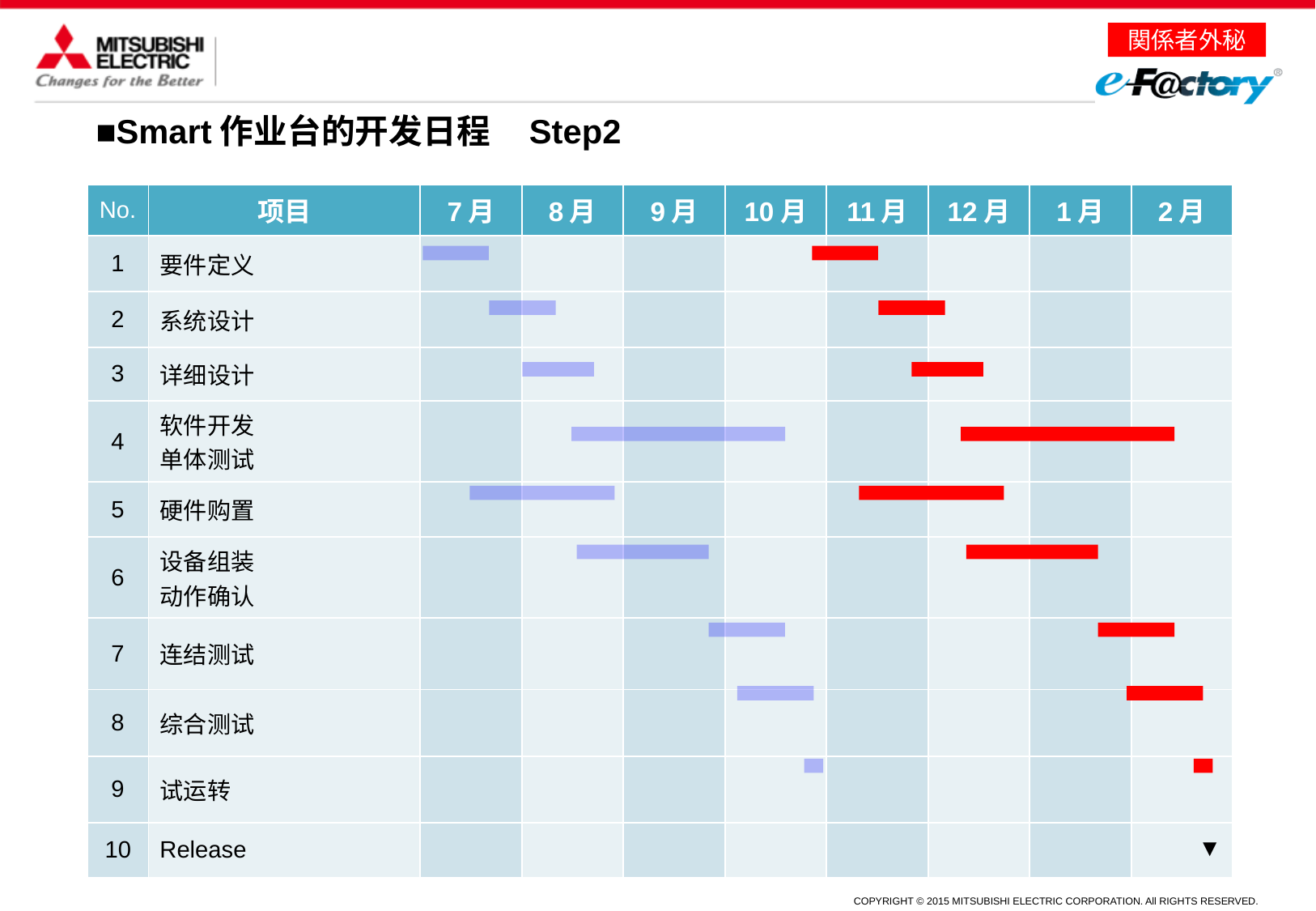

■Smart作业台的开发日程    Step2
| No. | 项目 | 7月 | 8月 | 9月 | 10月 | 11月 | 12月 | 1月 | 2月 |
| --- | --- | --- | --- | --- | --- | --- | --- | --- | --- |
| 1 | 要件定义 |  |  |  |  |  |  |  |  |
| 2 | 系统设计 |  |  |  |  |  |  |  |  |
| 3 | 详细设计 |  |  |  |  |  |  |  |  |
| 4 | 软件开发 单体测试 |  |  |  |  |  |  |  |  |
| 5 | 硬件购置 |  |  |  |  |  |  |  |  |
| 6 | 设备组装 动作确认 |  |  |  |  |  |  |  |  |
| 7 | 连结测试 |  |  |  |  |  |  |  |  |
| 8 | 综合测试 |  |  |  |  |  |  |  |  |
| 9 | 试运转 |  |  |  |  |  |  |  |  |
| 10 | Release |  |  |  |  |  |  |  | ▼ |